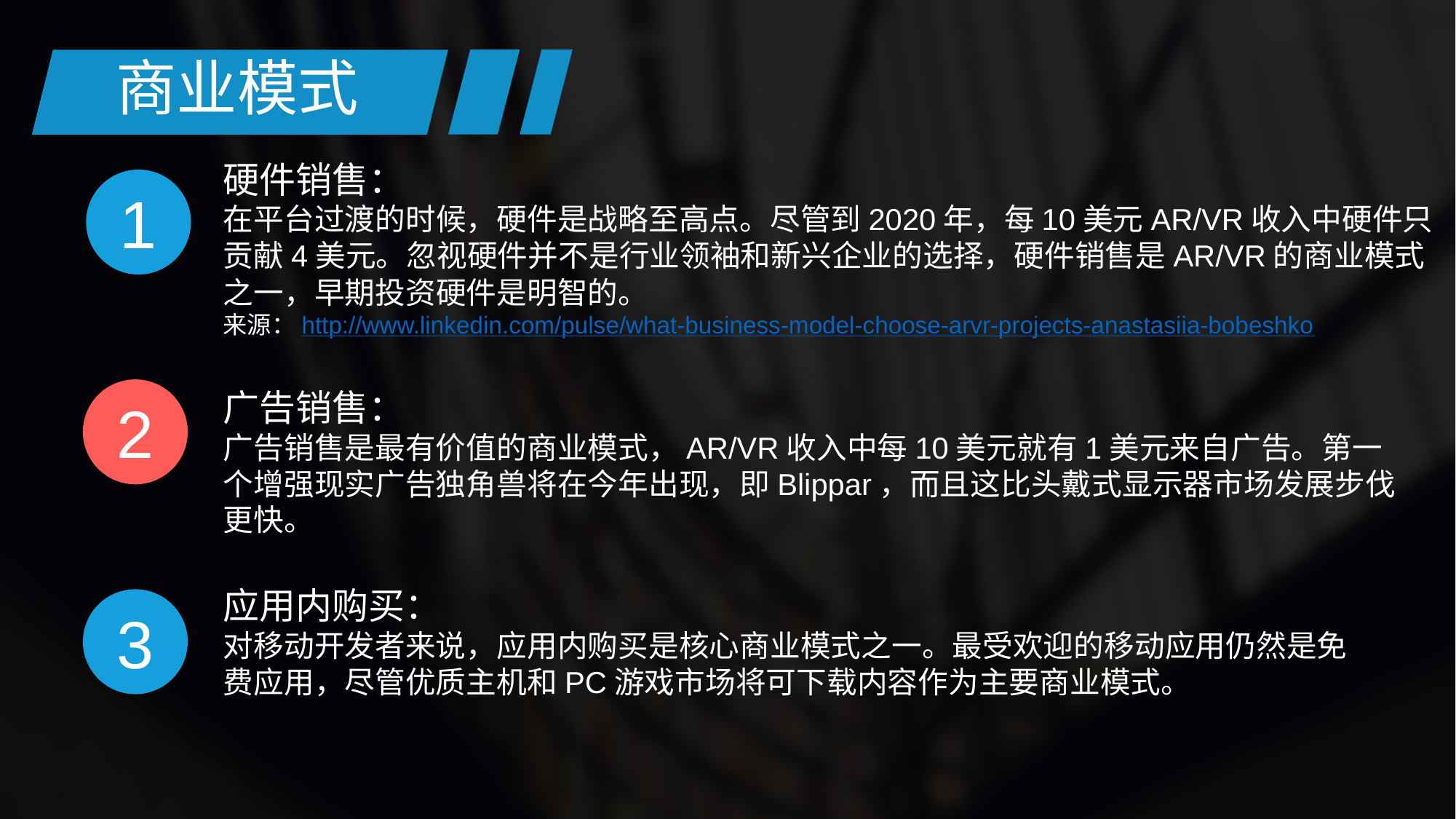

商业模式

硬件销售：
在平台过渡的时候，硬件是战略至高点。尽管到2020年，每10美元AR/VR收入中硬件只贡献4美元。忽视硬件并不是行业领袖和新兴企业的选择，硬件销售是AR/VR的商业模式之一，早期投资硬件是明智的。
来源：http://www.linkedin.com/pulse/what-business-model-choose-arvr-projects-anastasiia-bobeshko

1
广告销售：
广告销售是最有价值的商业模式，AR/VR收入中每10美元就有1美元来自广告。第一个增强现实广告独角兽将在今年出现，即Blippar，而且这比头戴式显示器市场发展步伐更快。
2
应用内购买：
对移动开发者来说，应用内购买是核心商业模式之一。最受欢迎的移动应用仍然是免费应用，尽管优质主机和PC游戏市场将可下载内容作为主要商业模式。
3